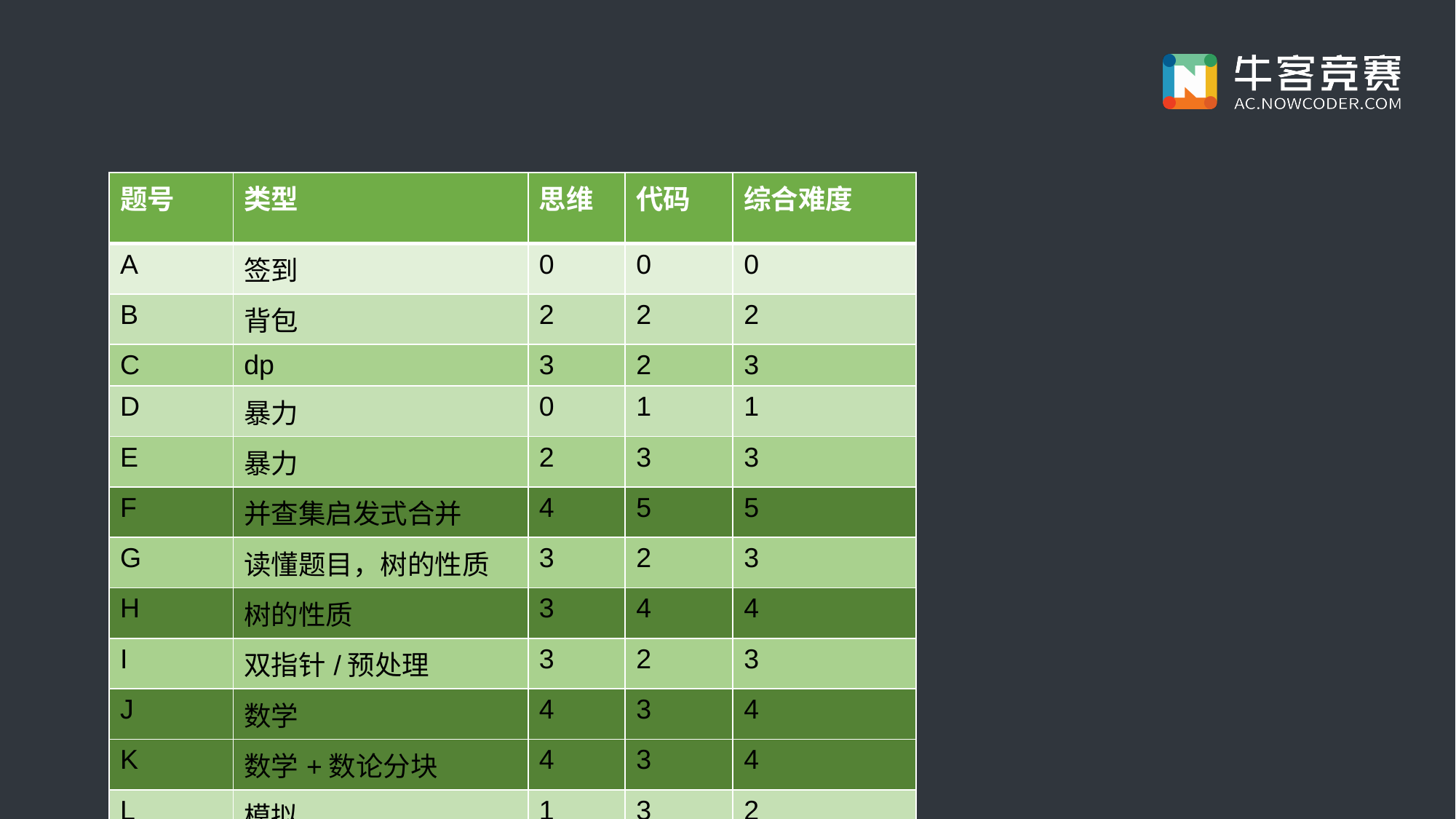

#
| 题号 | 类型 | 思维 | 代码 | 综合难度 |
| --- | --- | --- | --- | --- |
| A | 签到 | 0 | 0 | 0 |
| B | 背包 | 2 | 2 | 2 |
| C | dp | 3 | 2 | 3 |
| D | 暴力 | 0 | 1 | 1 |
| E | 暴力 | 2 | 3 | 3 |
| F | 并查集启发式合并 | 4 | 5 | 5 |
| G | 读懂题目，树的性质 | 3 | 2 | 3 |
| H | 树的性质 | 3 | 4 | 4 |
| I | 双指针/预处理 | 3 | 2 | 3 |
| J | 数学 | 4 | 3 | 4 |
| K | 数学+数论分块 | 4 | 3 | 4 |
| L | 模拟 | 1 | 3 | 2 |